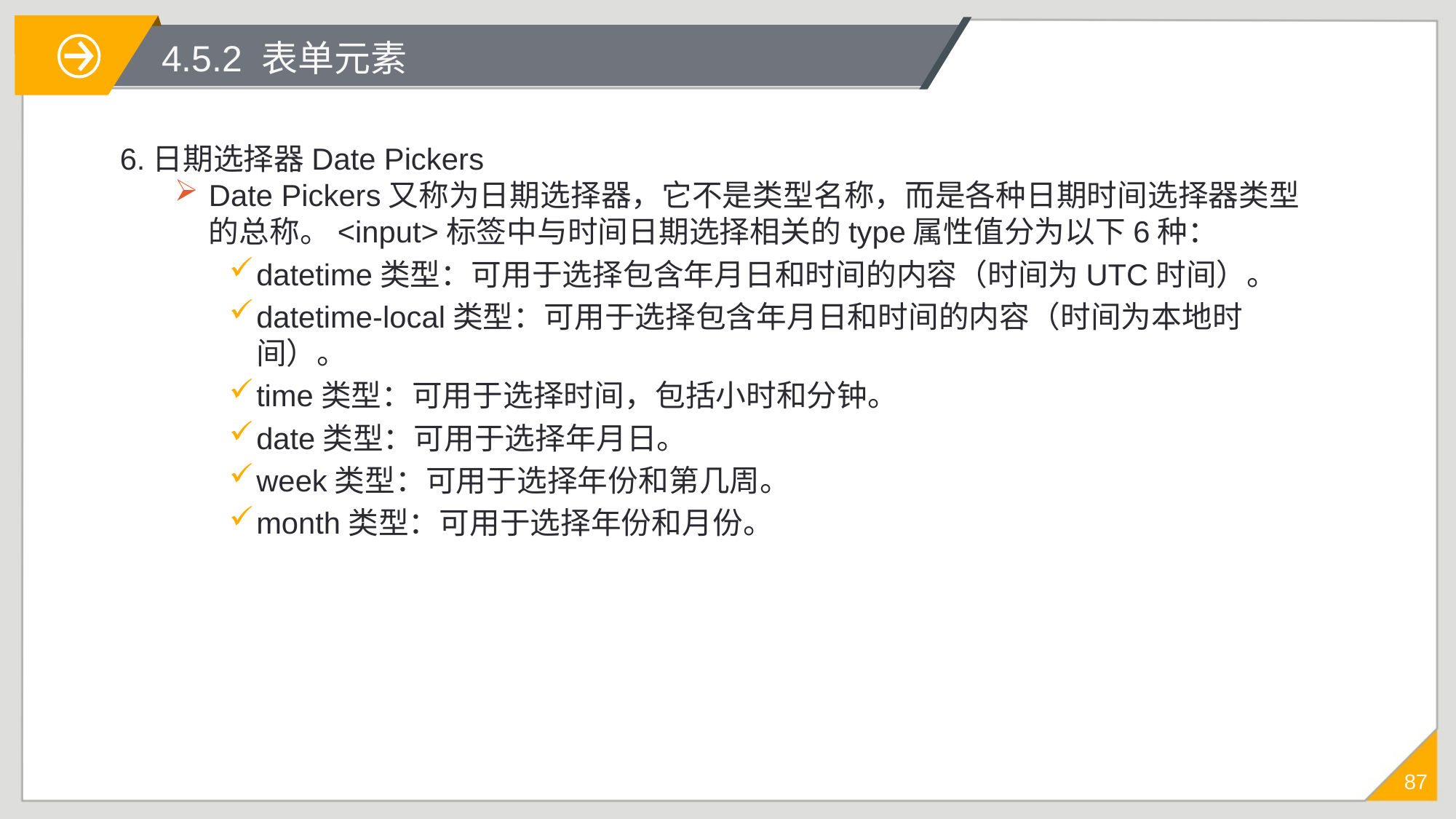

# 4.5.2 表单元素
6.日期选择器Date Pickers
Date Pickers又称为日期选择器，它不是类型名称，而是各种日期时间选择器类型的总称。<input>标签中与时间日期选择相关的type属性值分为以下6种：
datetime类型：可用于选择包含年月日和时间的内容（时间为UTC时间）。
datetime-local类型：可用于选择包含年月日和时间的内容（时间为本地时间）。
time类型：可用于选择时间，包括小时和分钟。
date类型：可用于选择年月日。
week类型：可用于选择年份和第几周。
month类型：可用于选择年份和月份。